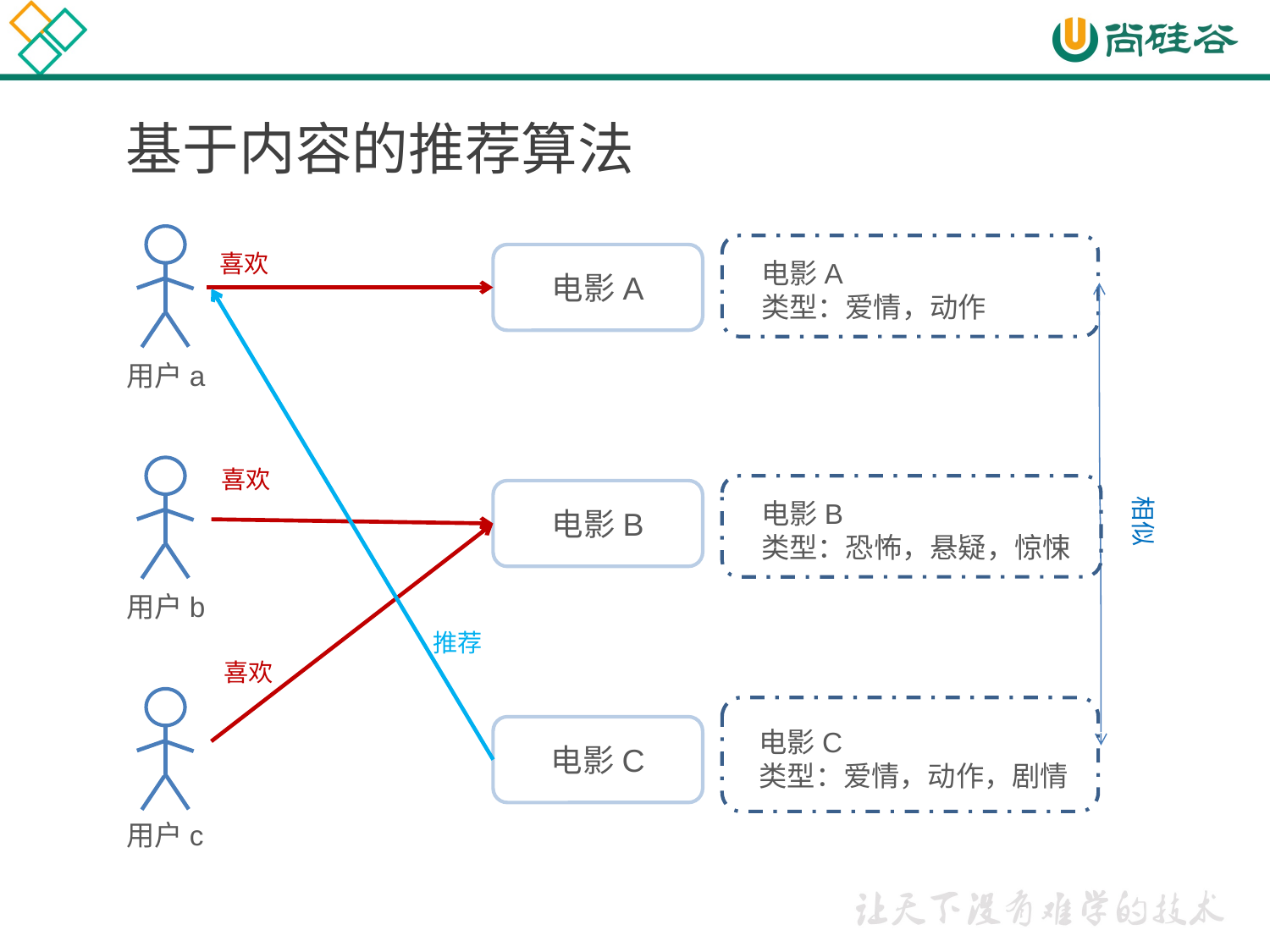

# 基于内容的推荐算法

电影A
类型：爱情，动作
喜欢
电影A
用户a

喜欢

电影B
类型：恐怖，悬疑，惊悚
电影B
相似
用户b
推荐
喜欢

电影C
类型：爱情，动作，剧情
电影C
用户c